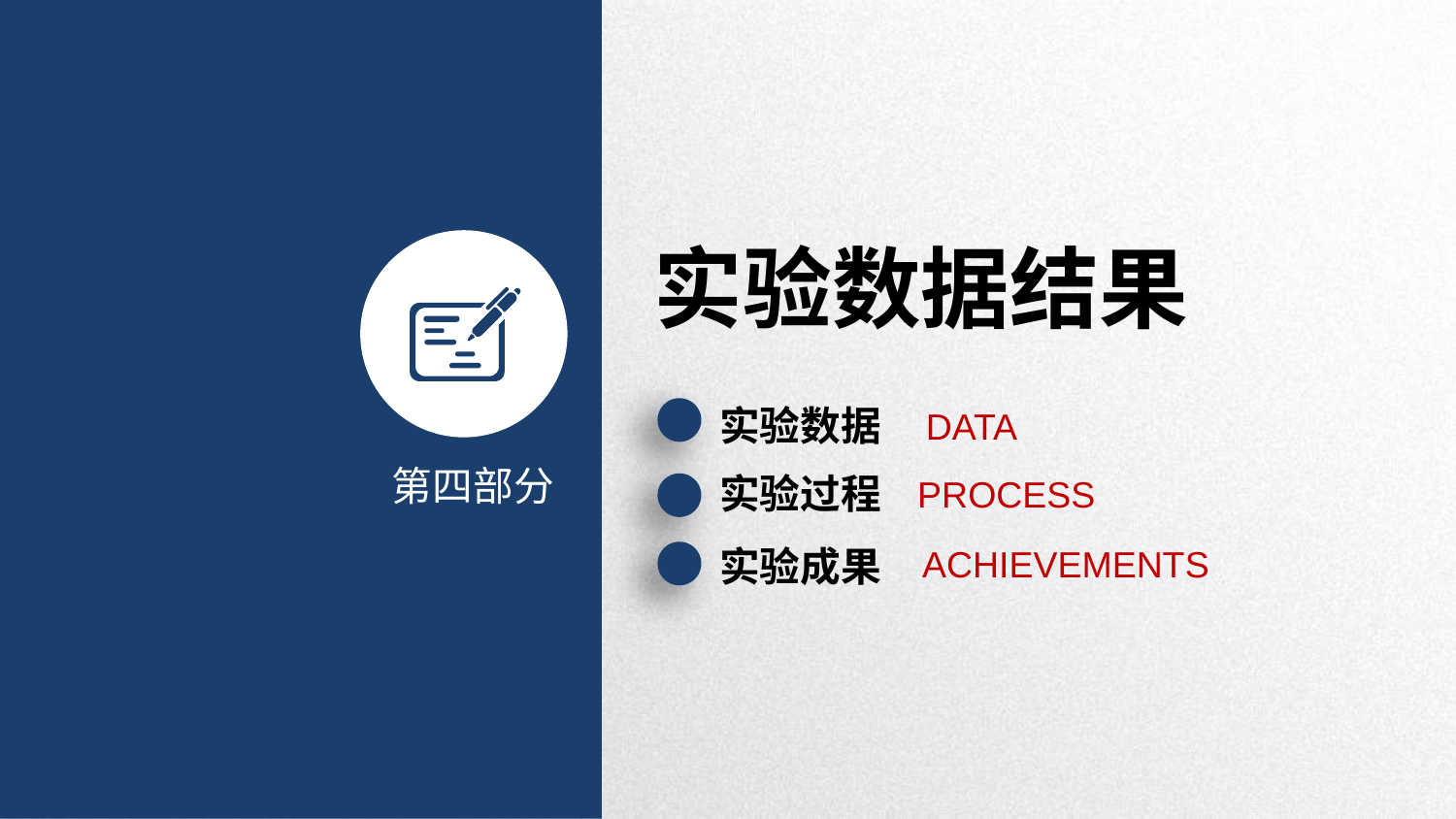

实验数据结果

实验数据
DATA

第四部分
实验过程
PROCESS

实验成果
ACHIEVEMENTS